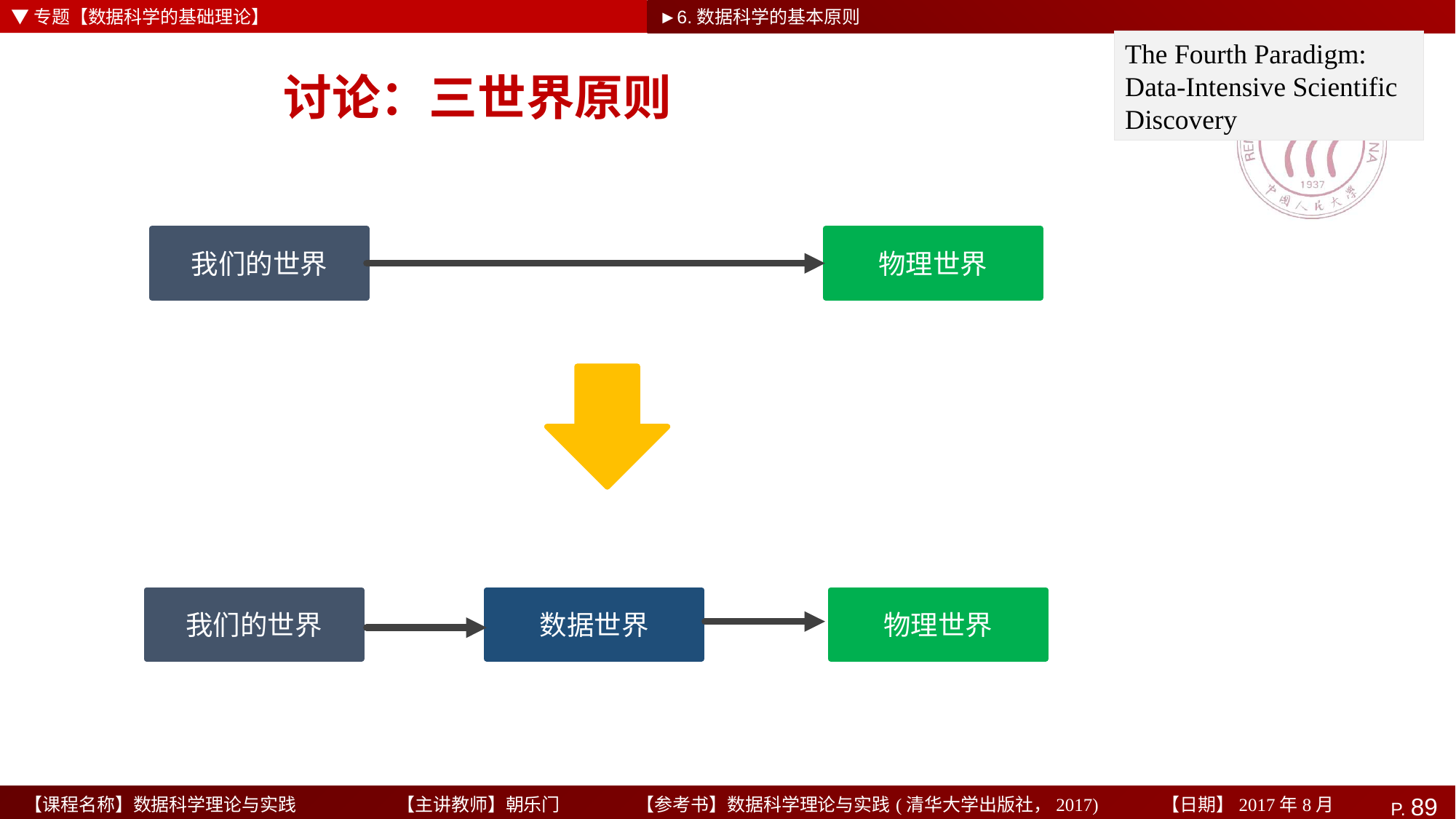

▼专题【数据科学的基础理论】

►6.数据科学的基本原则

The Fourth Paradigm: Data-Intensive Scientific Discovery
# 讨论：三世界原则
我们的世界
物理世界

我们的世界
数据世界
物理世界